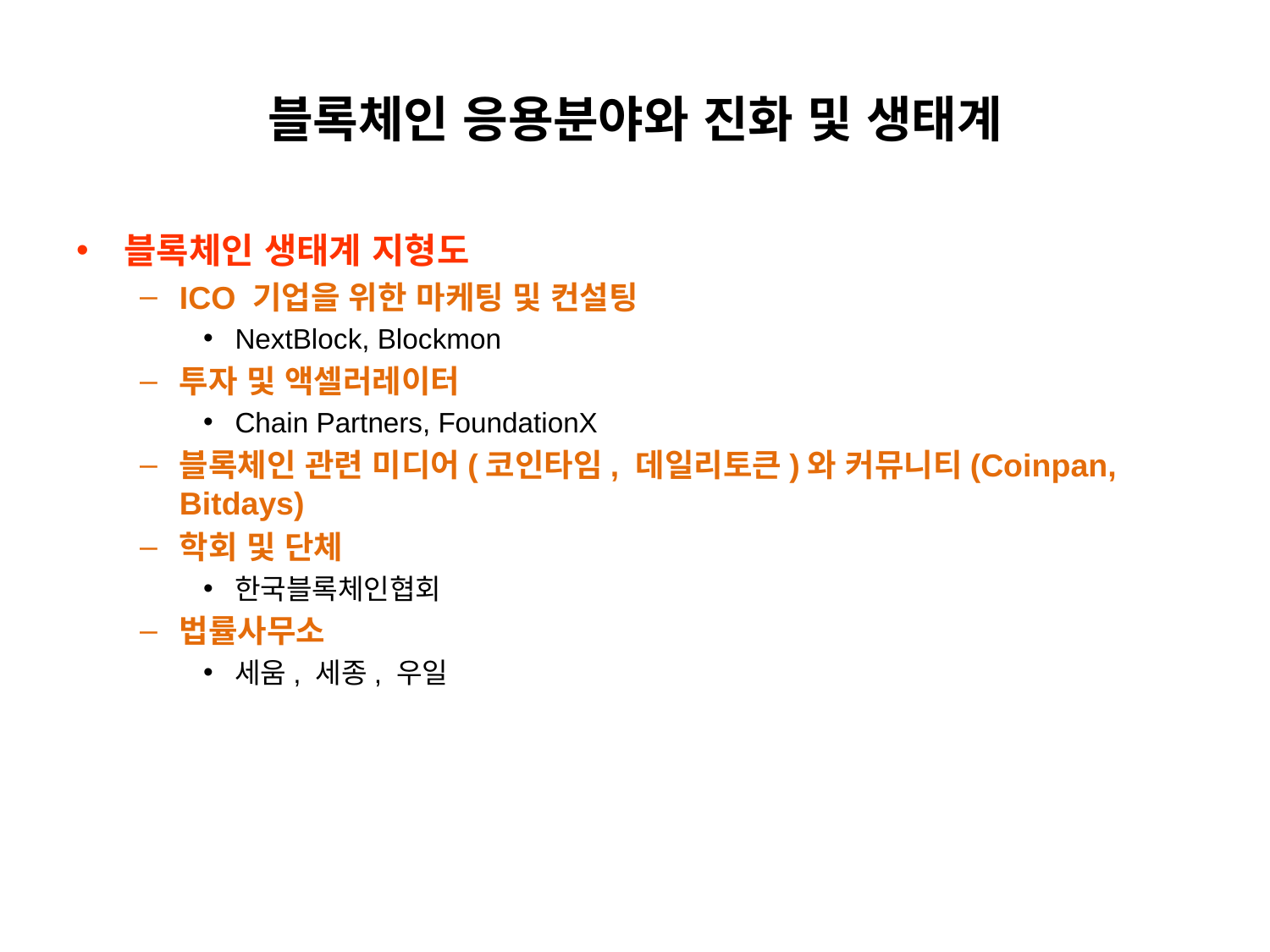

# 블록체인 응용분야와 진화 및 생태계
블록체인 생태계 지형도
ICO 기업을 위한 마케팅 및 컨설팅
NextBlock, Blockmon
투자 및 액셀러레이터
Chain Partners, FoundationX
블록체인 관련 미디어(코인타임, 데일리토큰)와 커뮤니티(Coinpan, Bitdays)
학회 및 단체
한국블록체인협회
법률사무소
세움, 세종, 우일